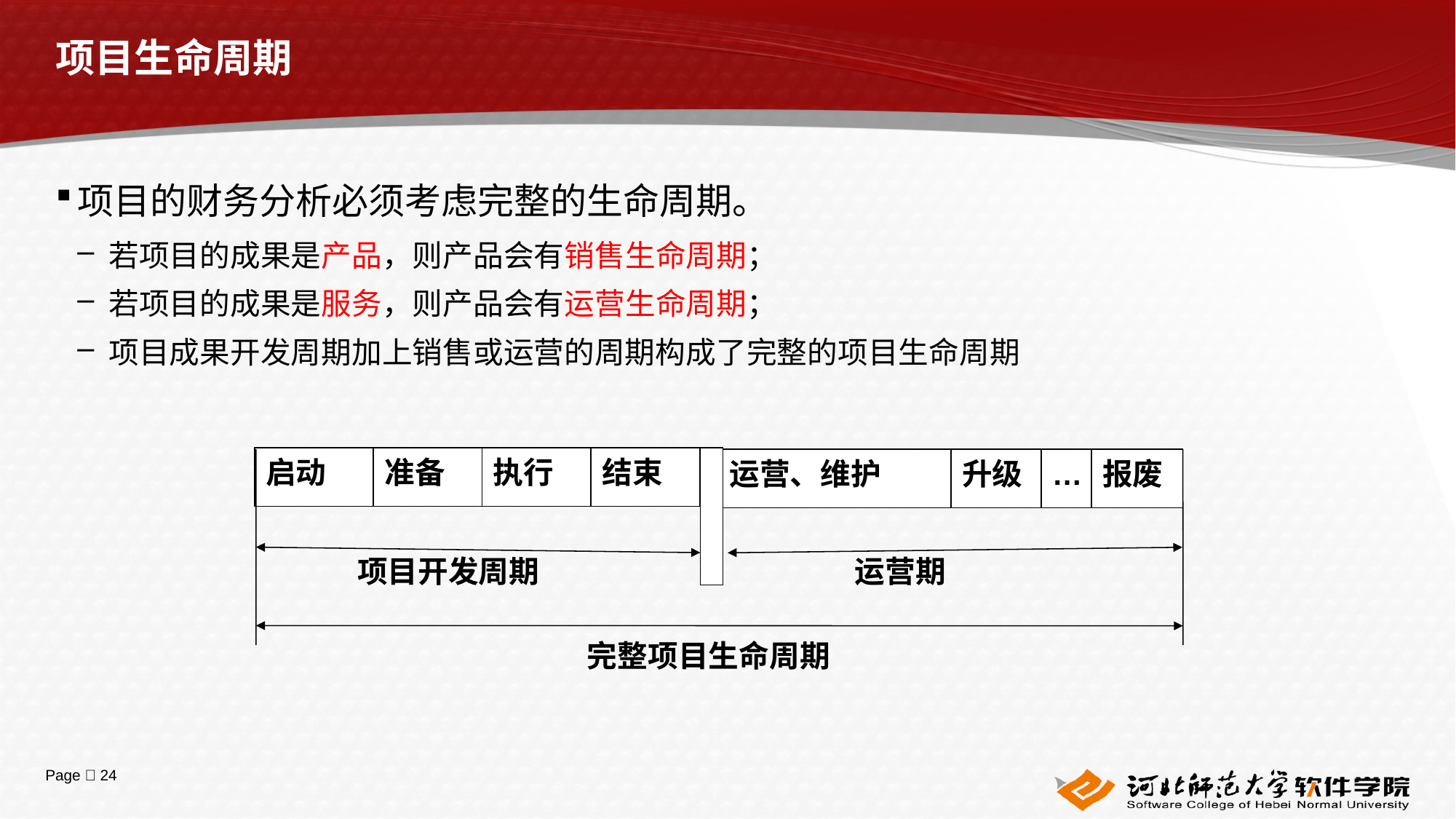

# 项目生命周期
项目的财务分析必须考虑完整的生命周期。
若项目的成果是产品，则产品会有销售生命周期；
若项目的成果是服务，则产品会有运营生命周期；
项目成果开发周期加上销售或运营的周期构成了完整的项目生命周期

启动
准备
执行
结束

运营、维护
升级
…
报废

项目开发周期
运营期

完整项目生命周期